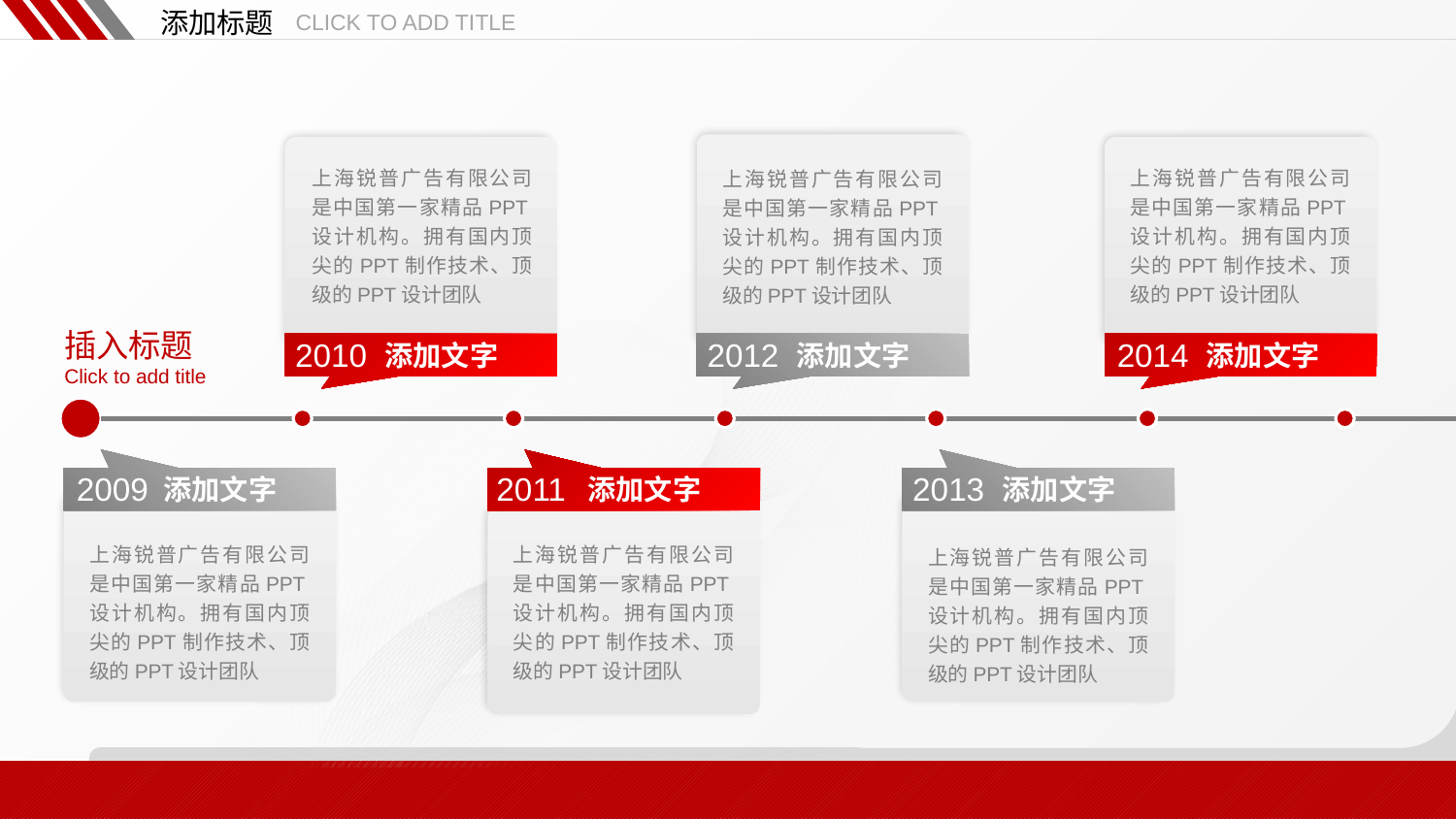

添加标题
CLICK TO ADD TITLE

2012
添加文字

上海锐普广告有限公司是中国第一家精品PPT设计机构。拥有国内顶尖的PPT制作技术、顶级的PPT设计团队

2010
添加文字

上海锐普广告有限公司是中国第一家精品PPT设计机构。拥有国内顶尖的PPT制作技术、顶级的PPT设计团队

上海锐普广告有限公司是中国第一家精品PPT设计机构。拥有国内顶尖的PPT制作技术、顶级的PPT设计团队
2014
添加文字

插入标题
Click to add title

2009
添加文字

上海锐普广告有限公司是中国第一家精品PPT设计机构。拥有国内顶尖的PPT制作技术、顶级的PPT设计团队
2011
添加文字

上海锐普广告有限公司是中国第一家精品PPT设计机构。拥有国内顶尖的PPT制作技术、顶级的PPT设计团队
2013
添加文字

上海锐普广告有限公司是中国第一家精品PPT设计机构。拥有国内顶尖的PPT制作技术、顶级的PPT设计团队